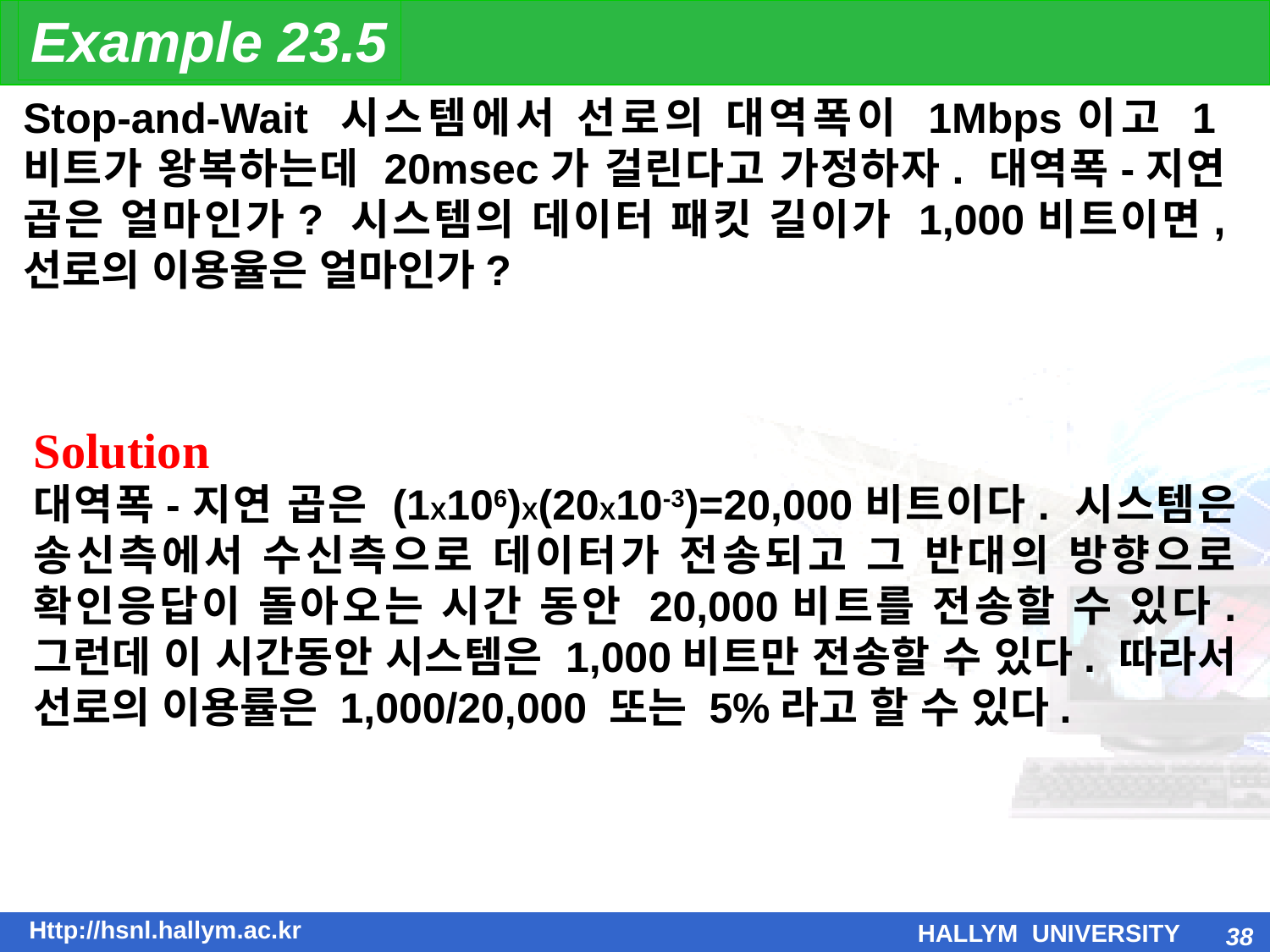

Example 23.5
Stop-and-Wait 시스템에서 선로의 대역폭이 1Mbps이고 1비트가 왕복하는데 20msec가 걸린다고 가정하자. 대역폭-지연 곱은 얼마인가? 시스템의 데이터 패킷 길이가 1,000비트이면, 선로의 이용율은 얼마인가?
Solution
대역폭-지연 곱은 (1X106)X(20X10-3)=20,000비트이다. 시스템은 송신측에서 수신측으로 데이터가 전송되고 그 반대의 방향으로 확인응답이 돌아오는 시간 동안 20,000비트를 전송할 수 있다. 그런데 이 시간동안 시스템은 1,000비트만 전송할 수 있다. 따라서 선로의 이용률은 1,000/20,000 또는 5%라고 할 수 있다.
38